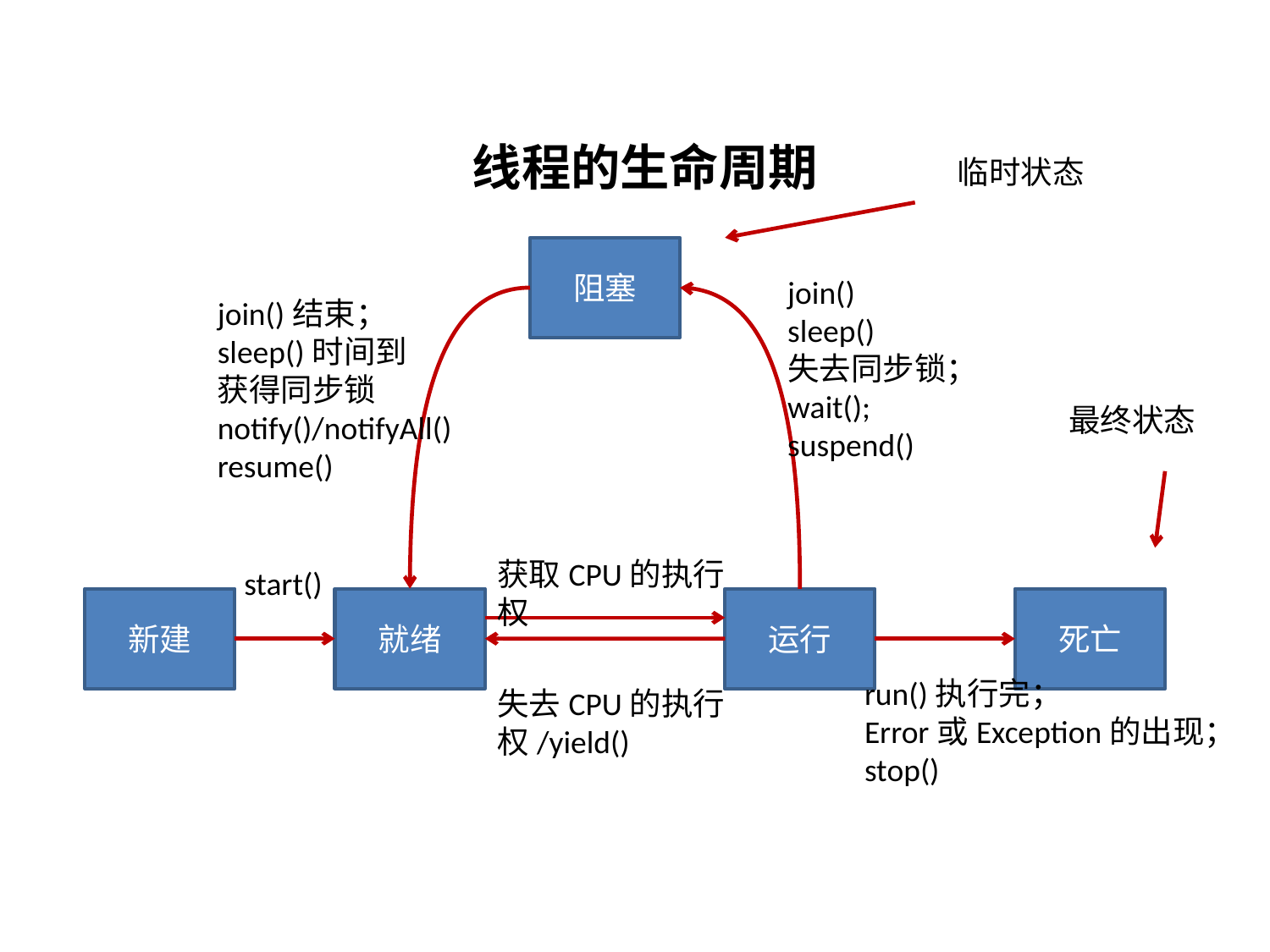

线程的生命周期
临时状态
阻塞
join()
sleep()
失去同步锁；
wait();
suspend()
join()结束；
sleep()时间到
获得同步锁
notify()/notifyAll()
resume()
最终状态
获取CPU的执行权
start()
新建
就绪
运行
死亡
run()执行完；
Error或Exception的出现；
stop()
失去CPU的执行权/yield()